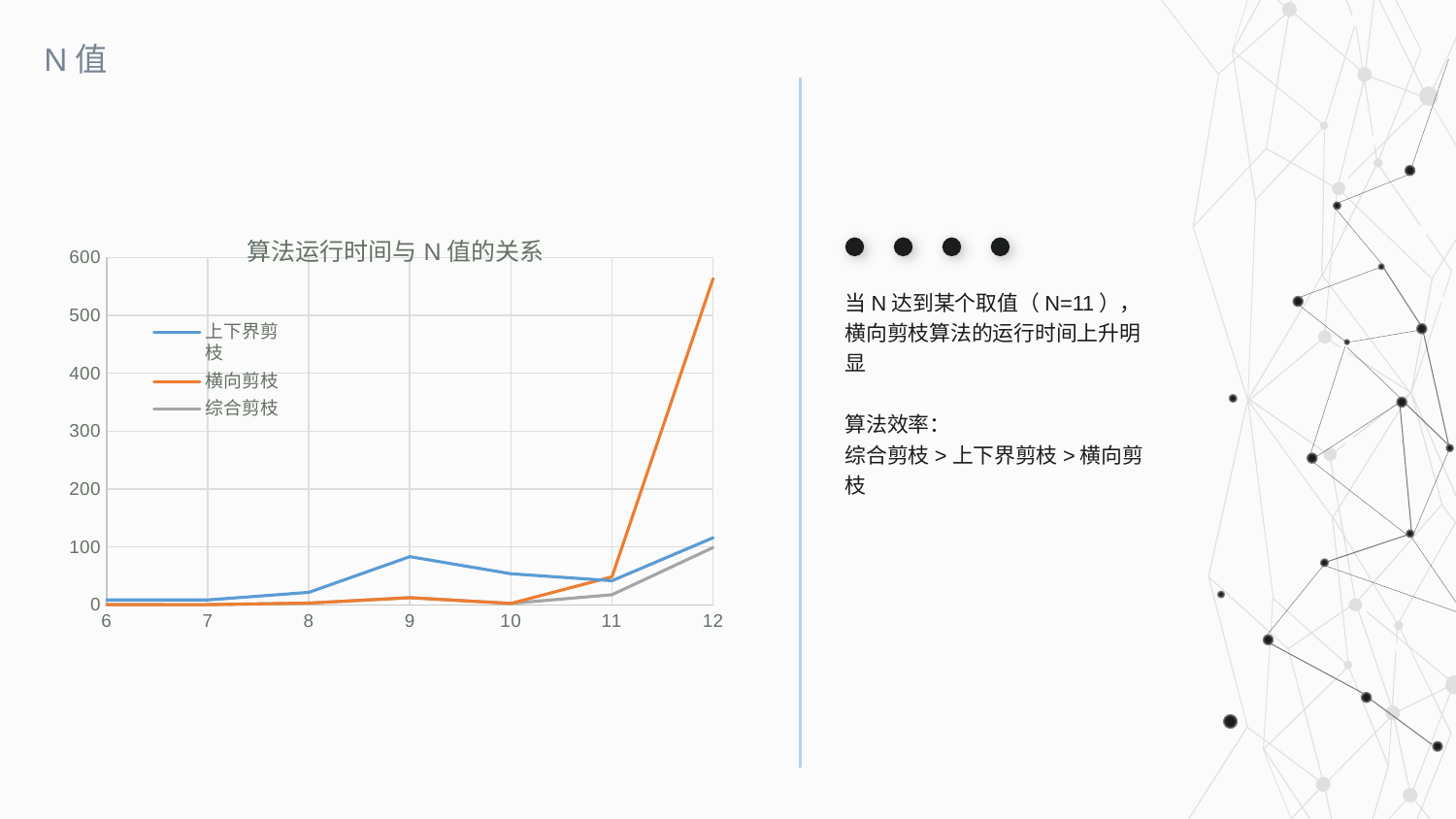

N值

### Chart: 算法运行时间与N值的关系

| Category |  |  |  |
|---|---|---|---|

当N达到某个取值（N=11），横向剪枝算法的运行时间上升明显

算法效率：
综合剪枝>上下界剪枝>横向剪枝